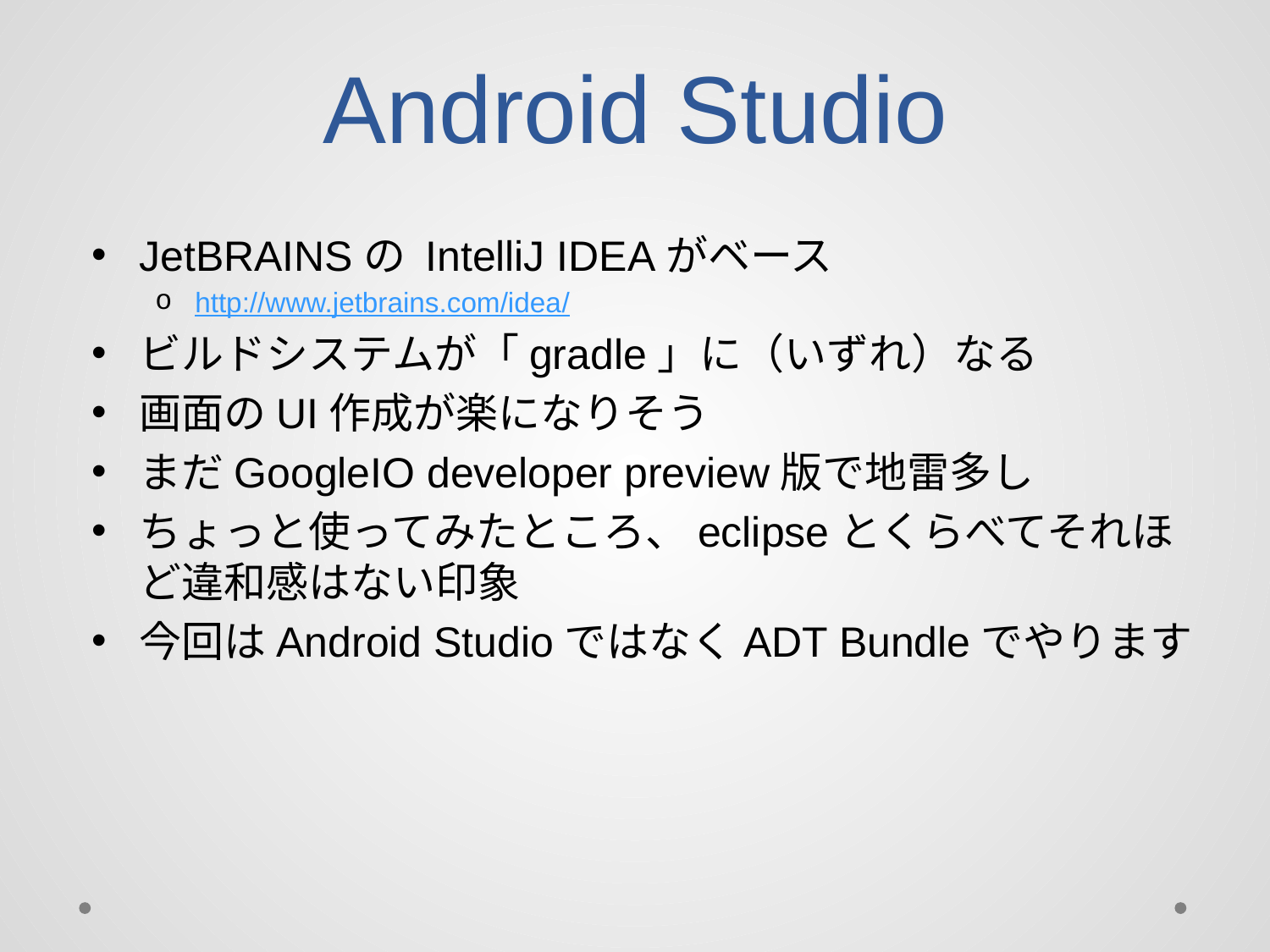

# Android Studio
JetBRAINSの IntelliJ IDEAがベース
http://www.jetbrains.com/idea/
ビルドシステムが「gradle」に（いずれ）なる
画面のUI作成が楽になりそう
まだGoogleIO developer preview版で地雷多し
ちょっと使ってみたところ、eclipseとくらべてそれほど違和感はない印象
今回はAndroid StudioではなくADT Bundleでやります